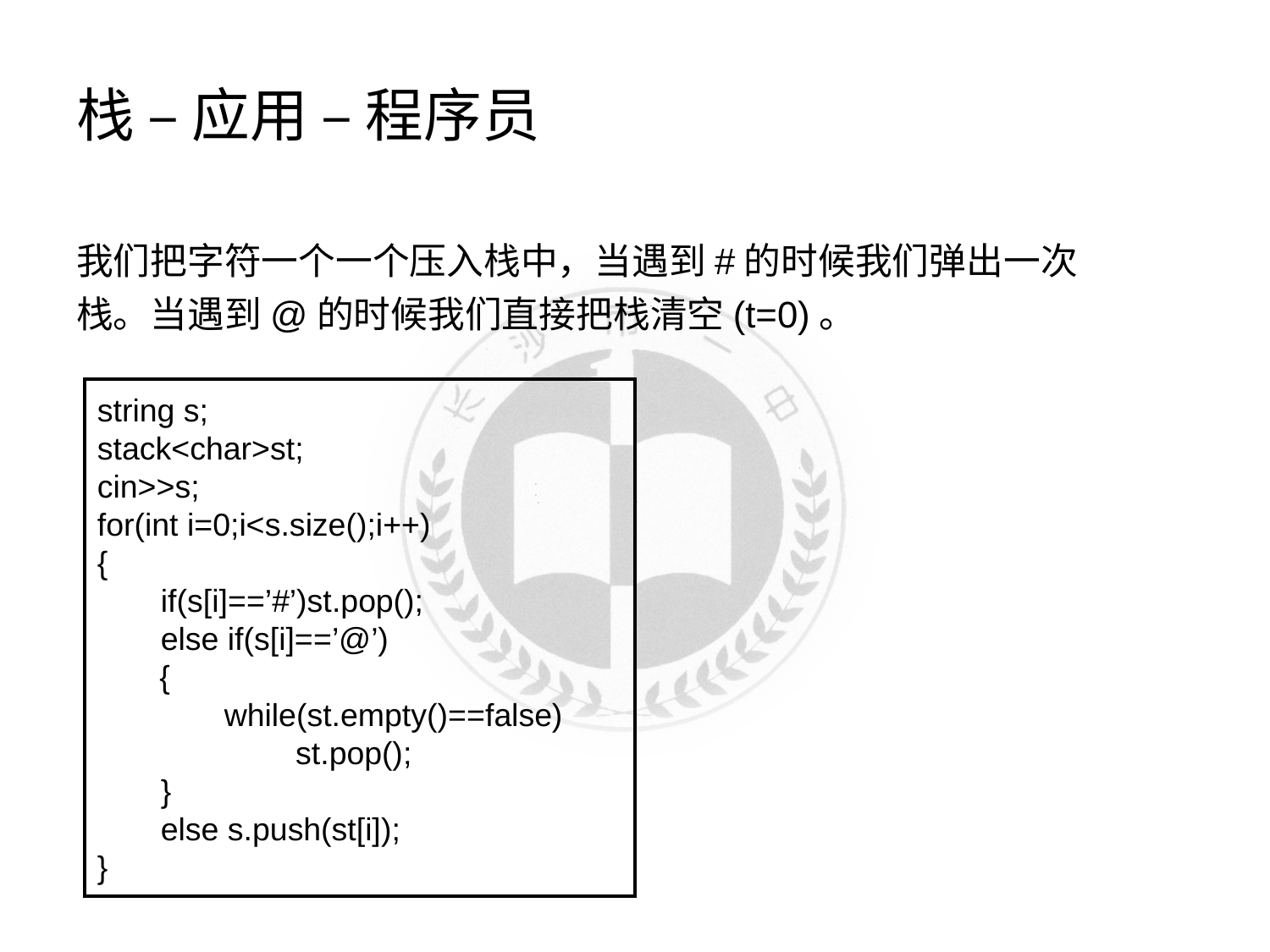

# 栈 – 应用 – 程序员
我们把字符一个一个压入栈中，当遇到#的时候我们弹出一次栈。当遇到@的时候我们直接把栈清空(t=0)。
string s;
stack<char>st;
cin>>s;
for(int i=0;i<s.size();i++)
{
if(s[i]==’#’)st.pop();
else if(s[i]==’@’)
       {
while(st.empty()==false)
        st.pop();
}
else s.push(st[i]);
}